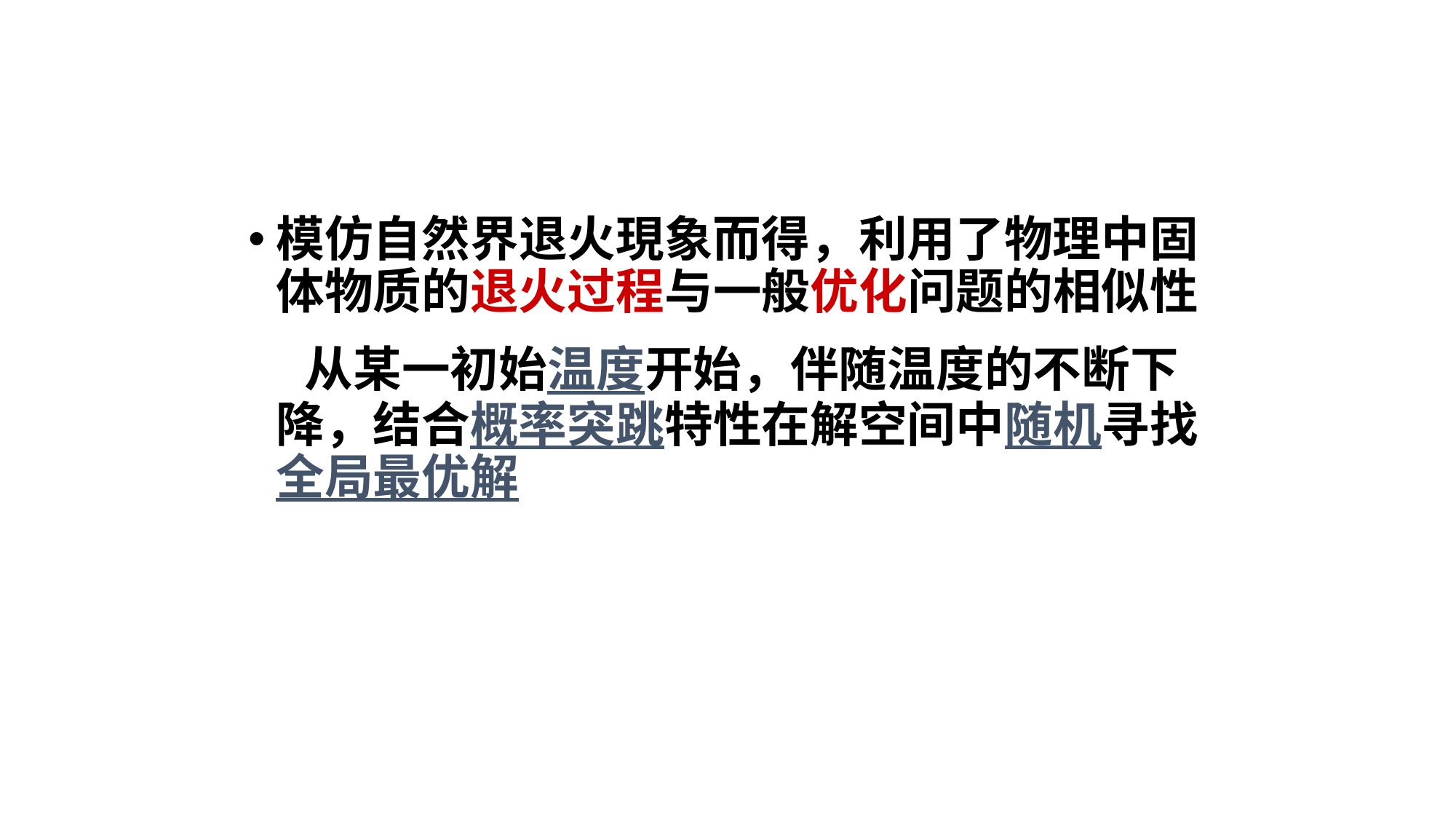

#
模仿自然界退火現象而得，利用了物理中固体物质的退火过程与一般优化问题的相似性
   从某一初始温度开始，伴随温度的不断下降，结合概率突跳特性在解空间中随机寻找全局最优解